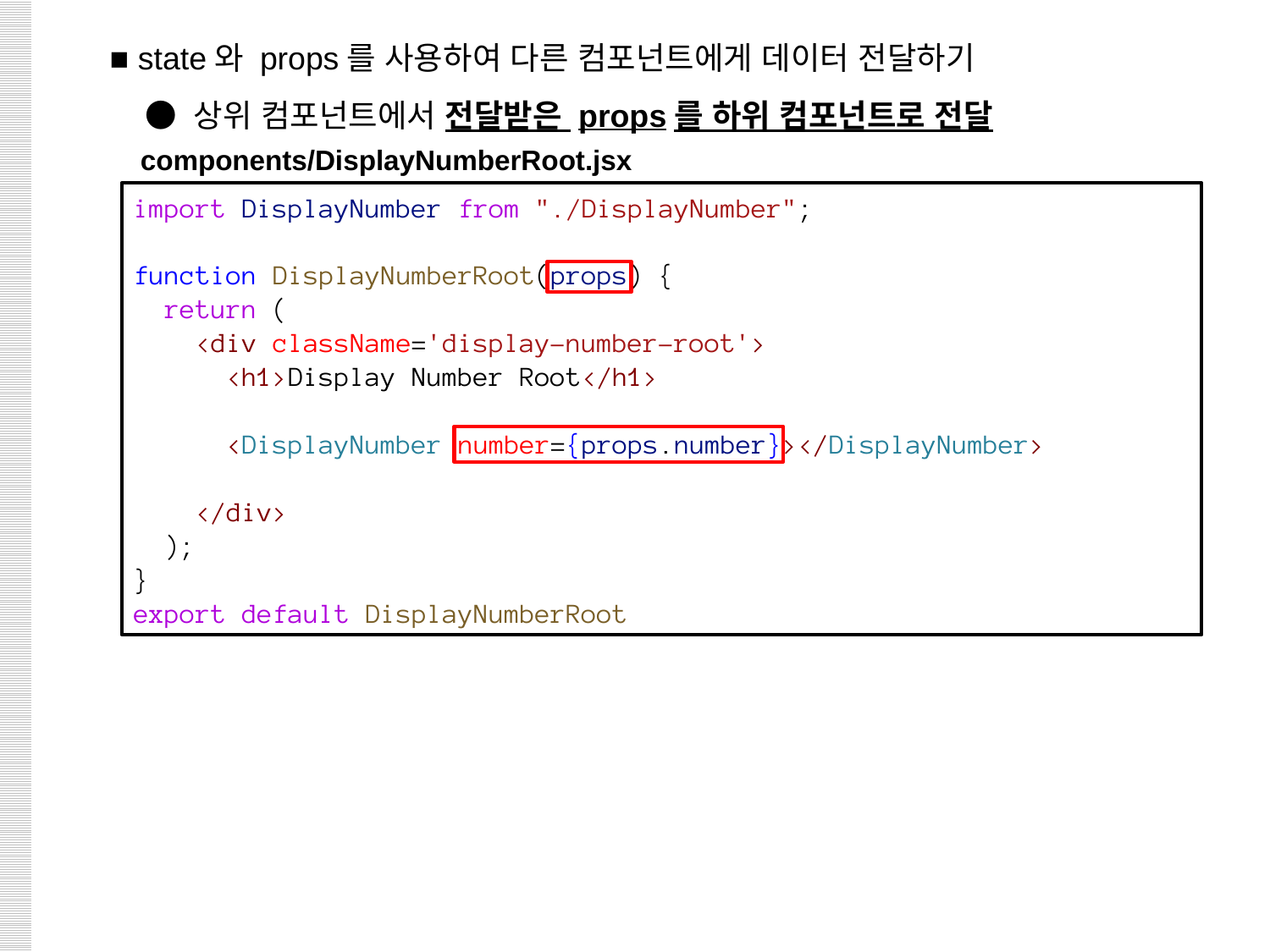

■ state와 props를 사용하여 다른 컴포넌트에게 데이터 전달하기
    ● 상위 컴포넌트에서 전달받은 props를 하위 컴포넌트로 전달
components/DisplayNumberRoot.jsx
import DisplayNumber from "./DisplayNumber";
function DisplayNumberRoot(props) {
  return (
    <div className='display-number-root'>
      <h1>Display Number Root</h1>

      <DisplayNumber number={props.number}></DisplayNumber>

    </div>
  );
}
export default DisplayNumberRoot